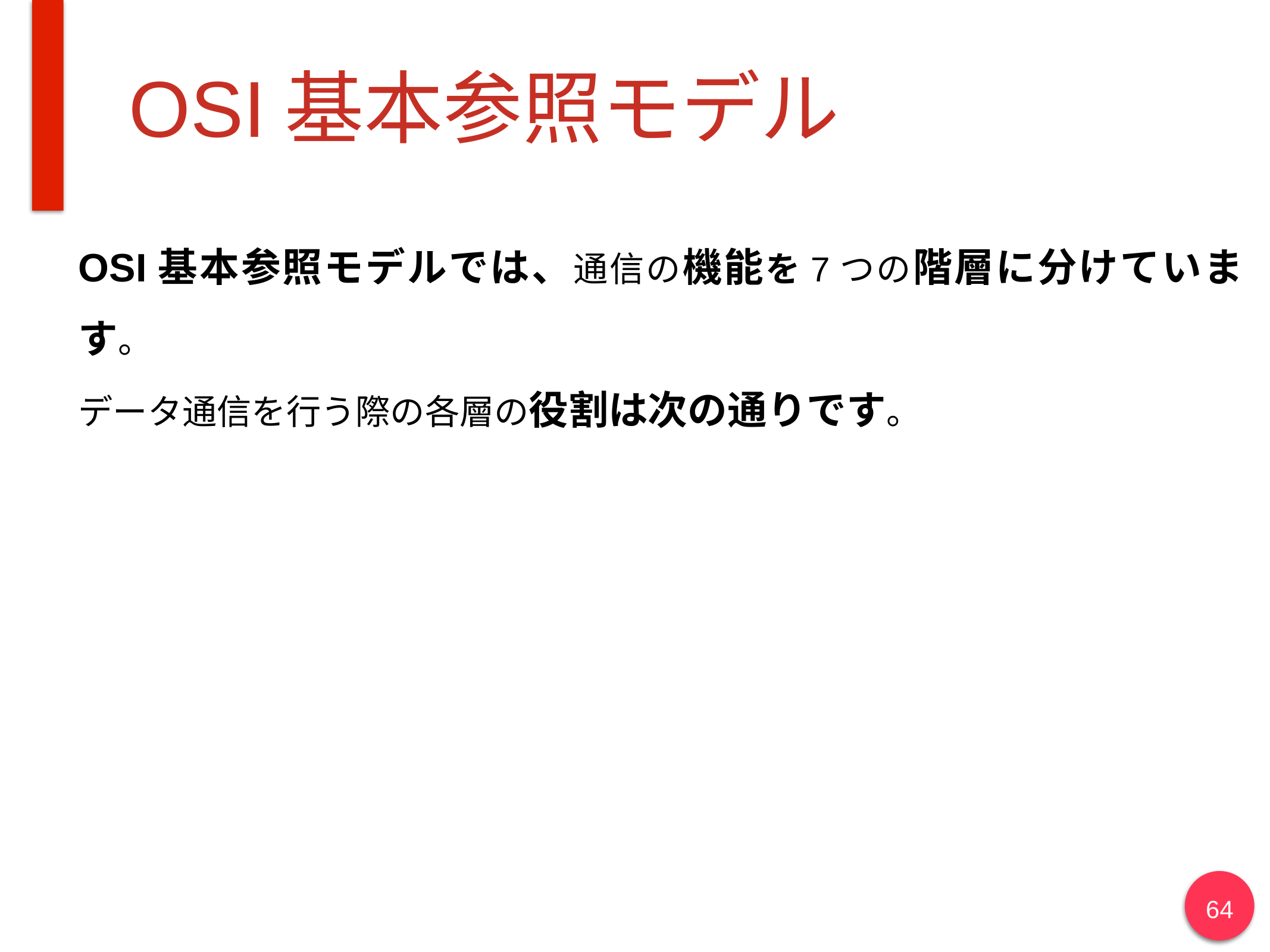

# OSI基本参照モデル
OSI基本参照モデルでは、通信の機能を7つの階層に分けています。
データ通信を行う際の各層の役割は次の通りです。
64